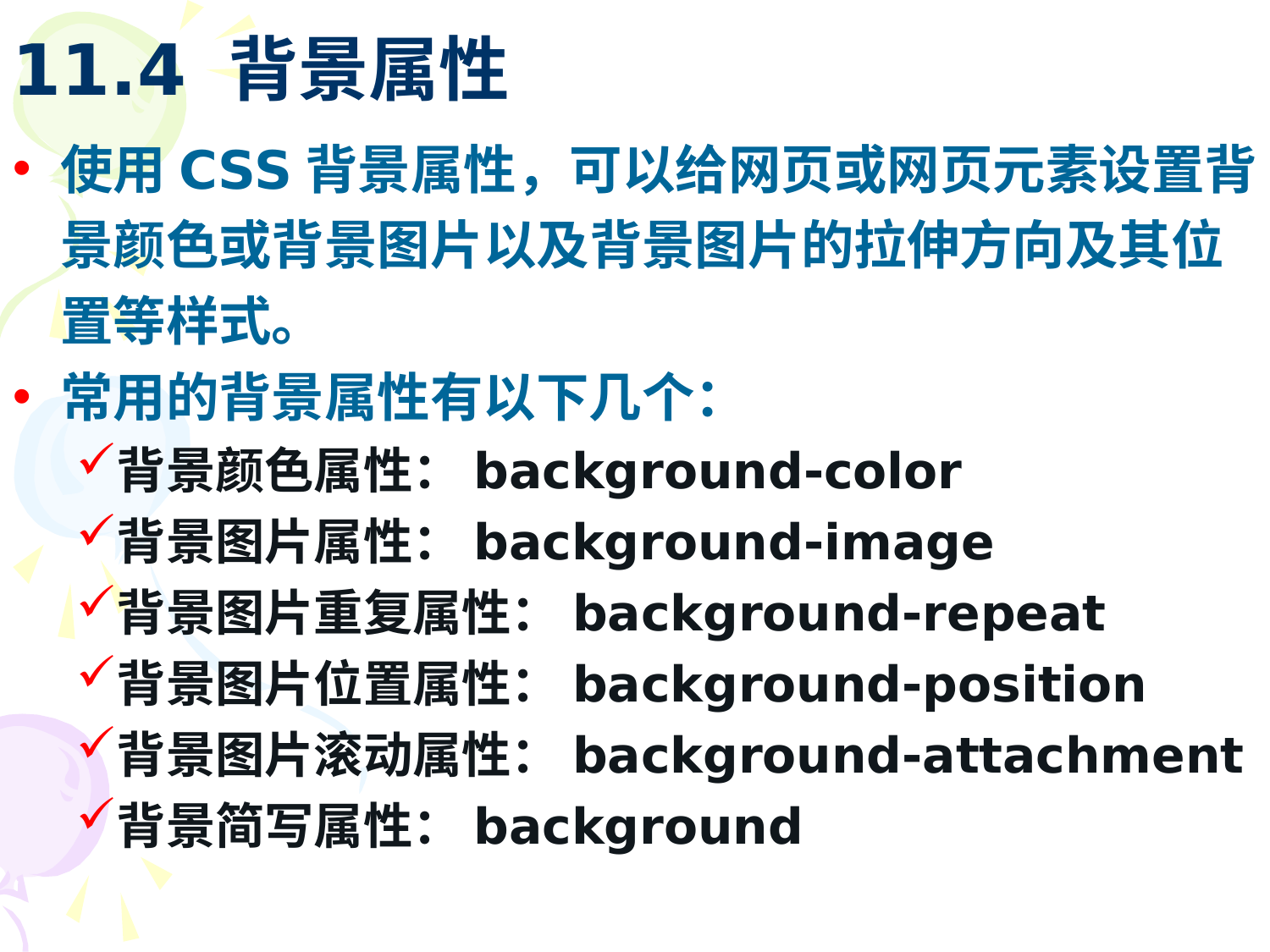

# 11.4 背景属性
使用CSS背景属性，可以给网页或网页元素设置背景颜色或背景图片以及背景图片的拉伸方向及其位置等样式。
常用的背景属性有以下几个：
背景颜色属性：background-color
背景图片属性：background-image
背景图片重复属性：background-repeat
背景图片位置属性：background-position
背景图片滚动属性：background-attachment
背景简写属性：background